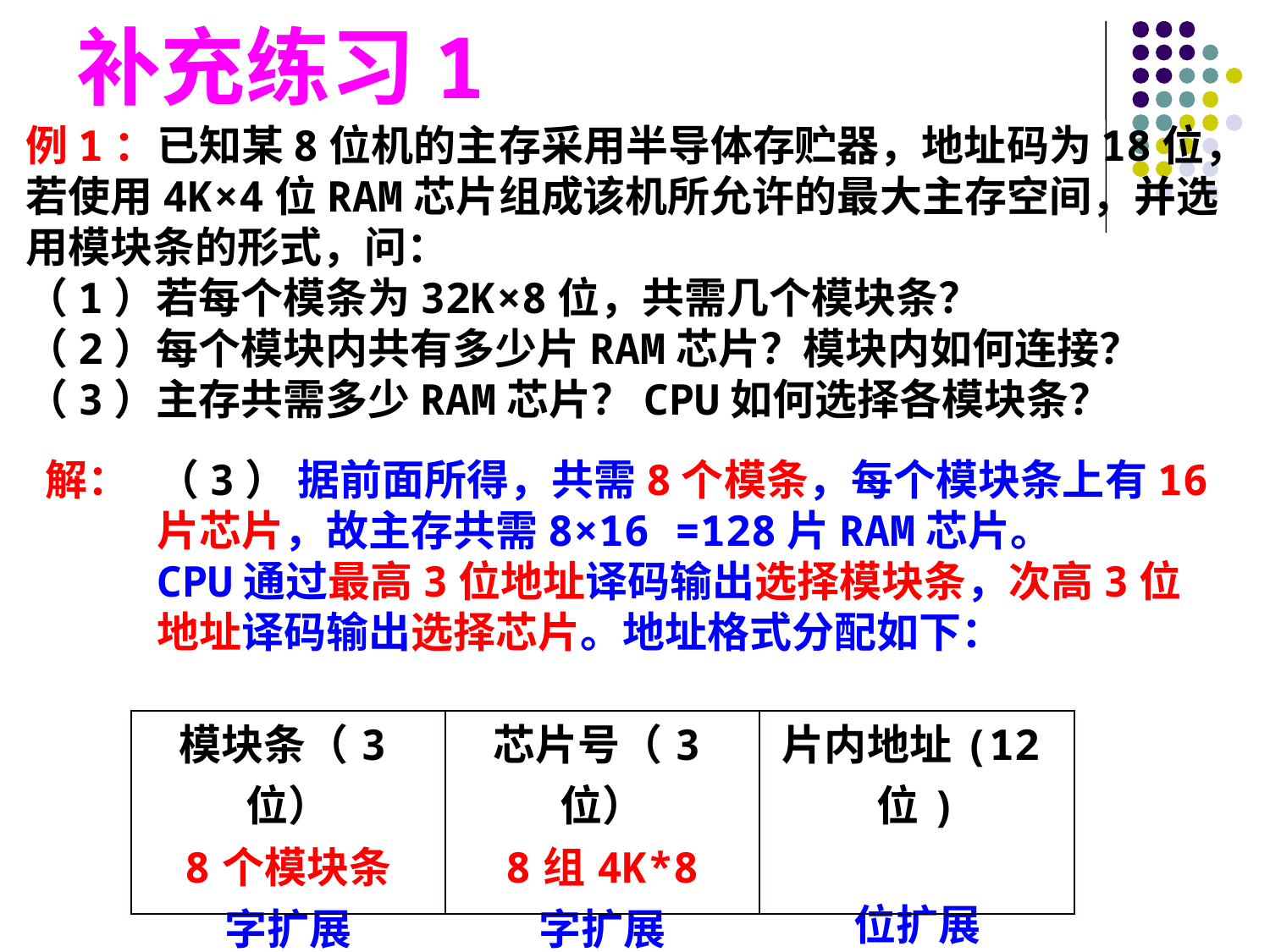

补充练习1
例1：已知某8位机的主存采用半导体存贮器，地址码为18位，若使用4K×4位RAM芯片组成该机所允许的最大主存空间，并选用模块条的形式，问：
（1）若每个模条为32K×8位，共需几个模块条？
（2）每个模块内共有多少片RAM芯片？模块内如何连接？
（3）主存共需多少RAM芯片？CPU如何选择各模块条？
解：
（3） 据前面所得，共需8个模条，每个模块条上有16片芯片，故主存共需8×16 =128片RAM芯片。
CPU通过最高3位地址译码输出选择模块条，次高3位地址译码输出选择芯片。地址格式分配如下：
| 模块条（3位） 8个模块条 字扩展 | 芯片号（3位） 8组4K\*8 字扩展 | 片内地址(12位) 位扩展 |
| --- | --- | --- |
# 27